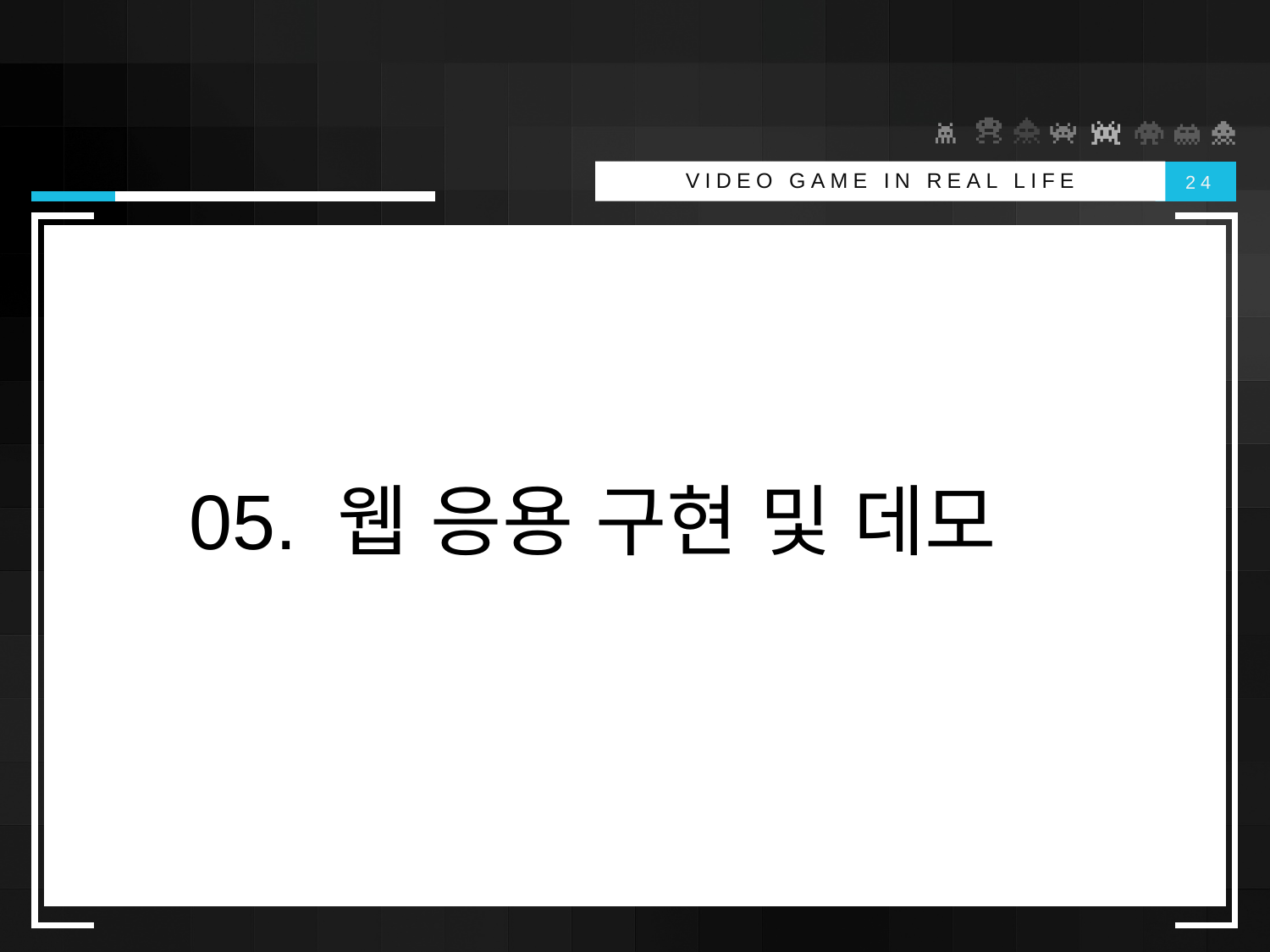

VIDEO GAME IN REAL LIFE
24

05. 웹 응용 구현 및 데모

ADSTORE.TISTORY.COM